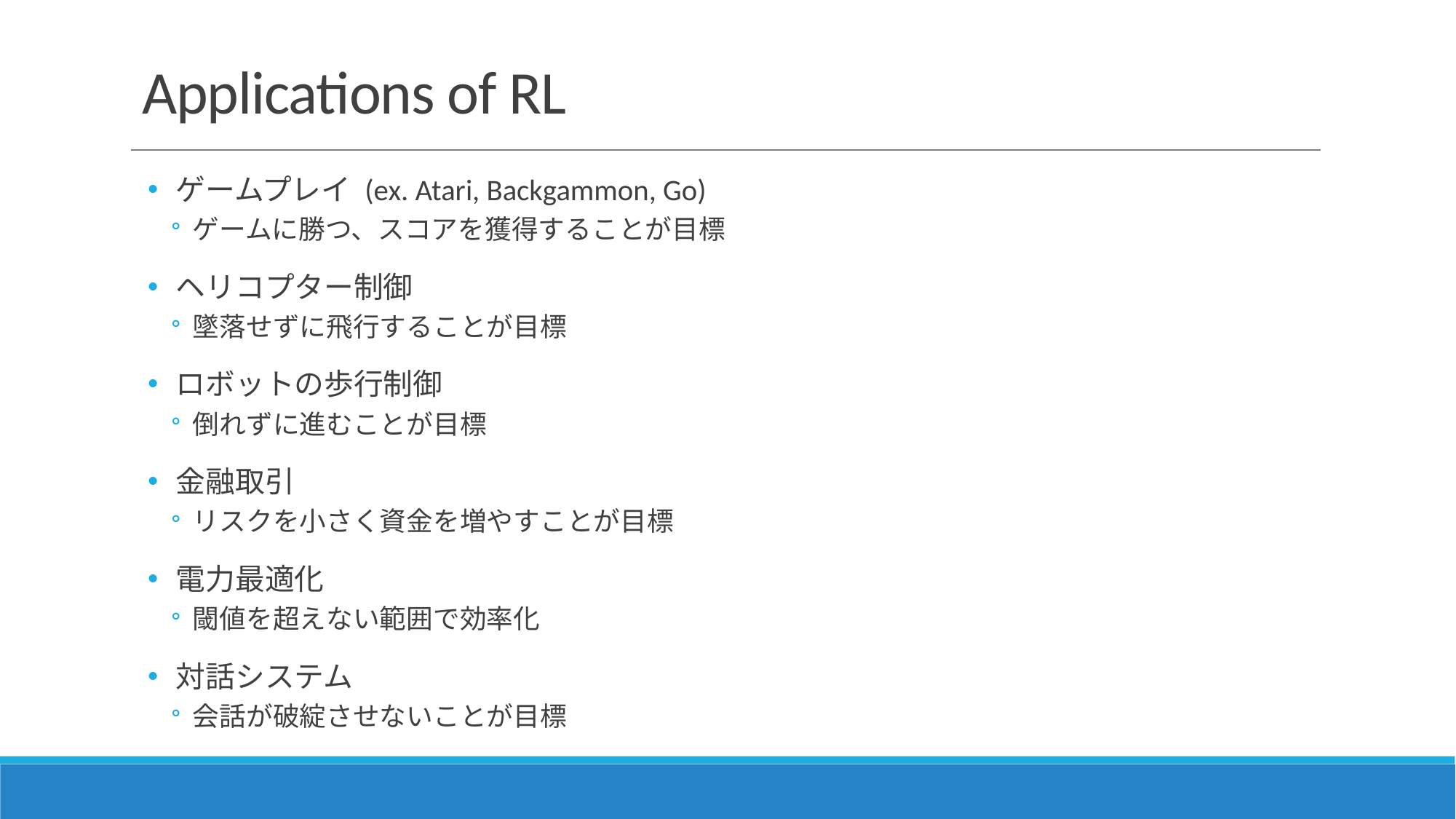

# Applications of RL
ゲームプレイ (ex. Atari, Backgammon, Go)
ゲームに勝つ、スコアを獲得することが目標
ヘリコプター制御
墜落せずに飛行することが目標
ロボットの歩行制御
倒れずに進むことが目標
金融取引
リスクを小さく資金を増やすことが目標
電力最適化
閾値を超えない範囲で効率化
対話システム
会話が破綻させないことが目標